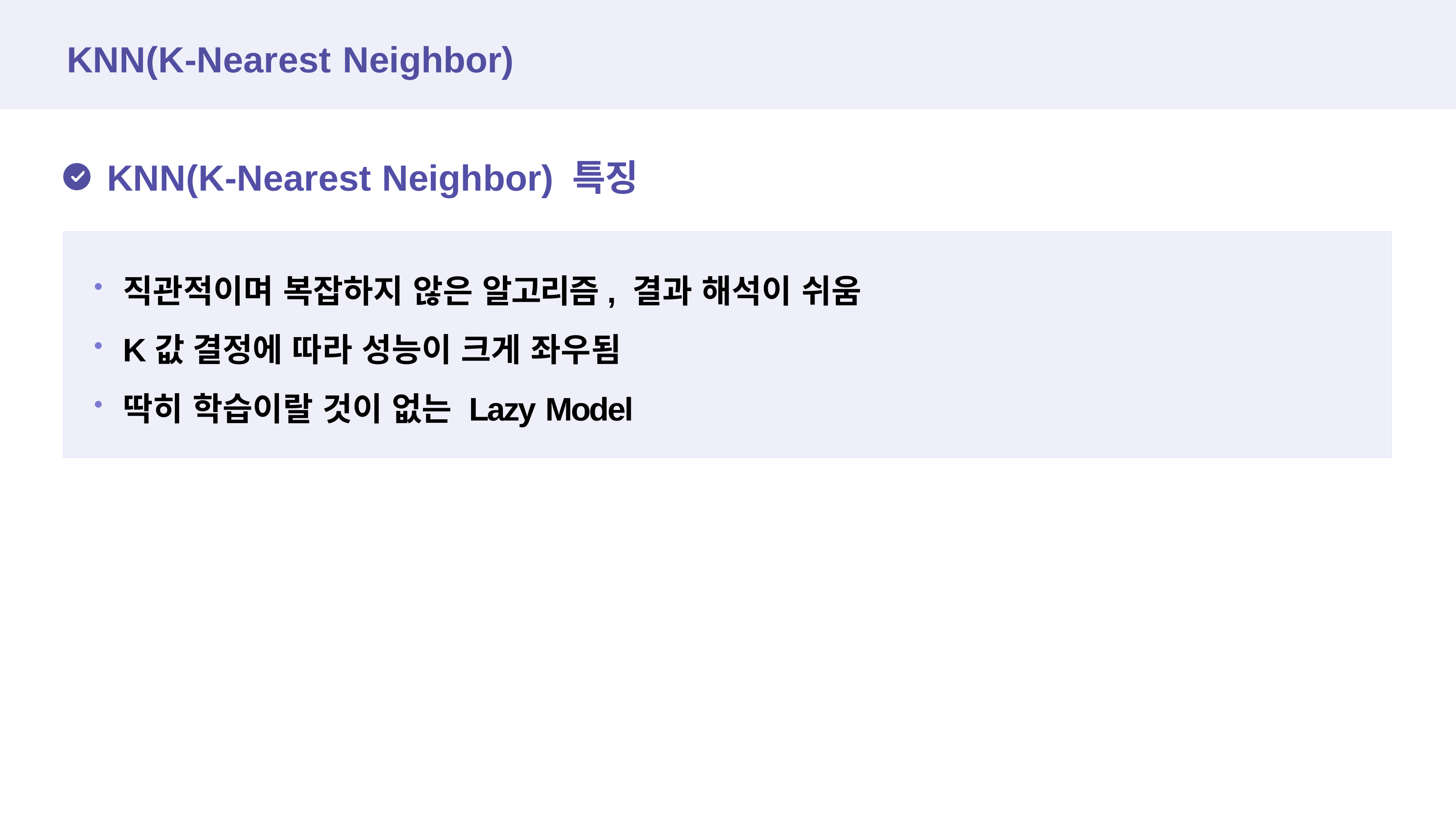

# KNN(K-Nearest Neighbor)
KNN(K-Nearest Neighbor) 특징

직관적이며 복잡하지 않은 알고리즘, 결과 해석이 쉬움
K값 결정에 따라 성능이 크게 좌우됨
딱히 학습이랄 것이 없는 Lazy Model